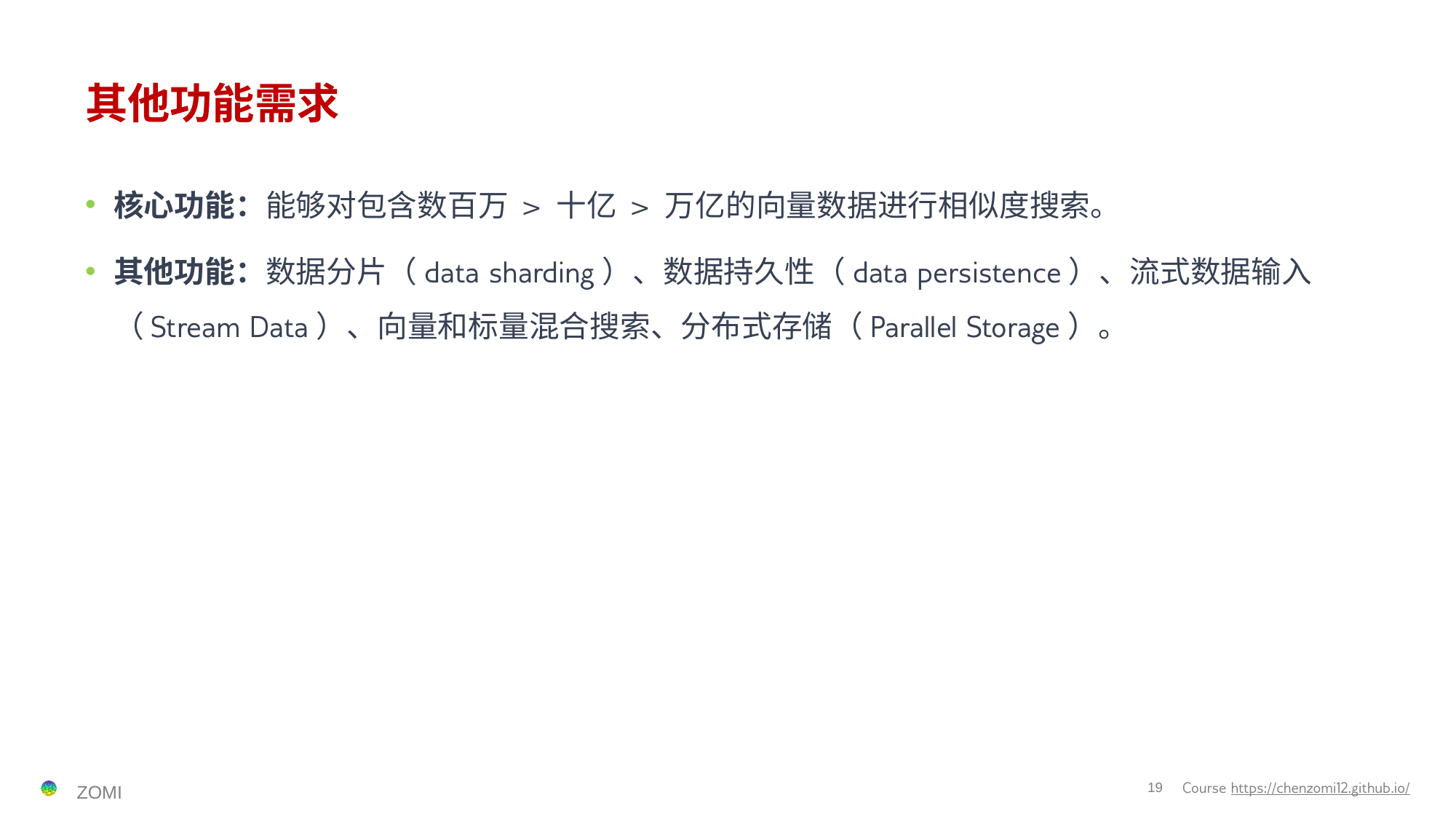

# 其他功能需求
核心功能：能够对包含数百万 > 十亿 > 万亿的向量数据进行相似度搜索。
其他功能：数据分片（data sharding）、数据持久性（data persistence）、流式数据输入（Stream Data）、向量和标量混合搜索、分布式存储（Parallel Storage）。